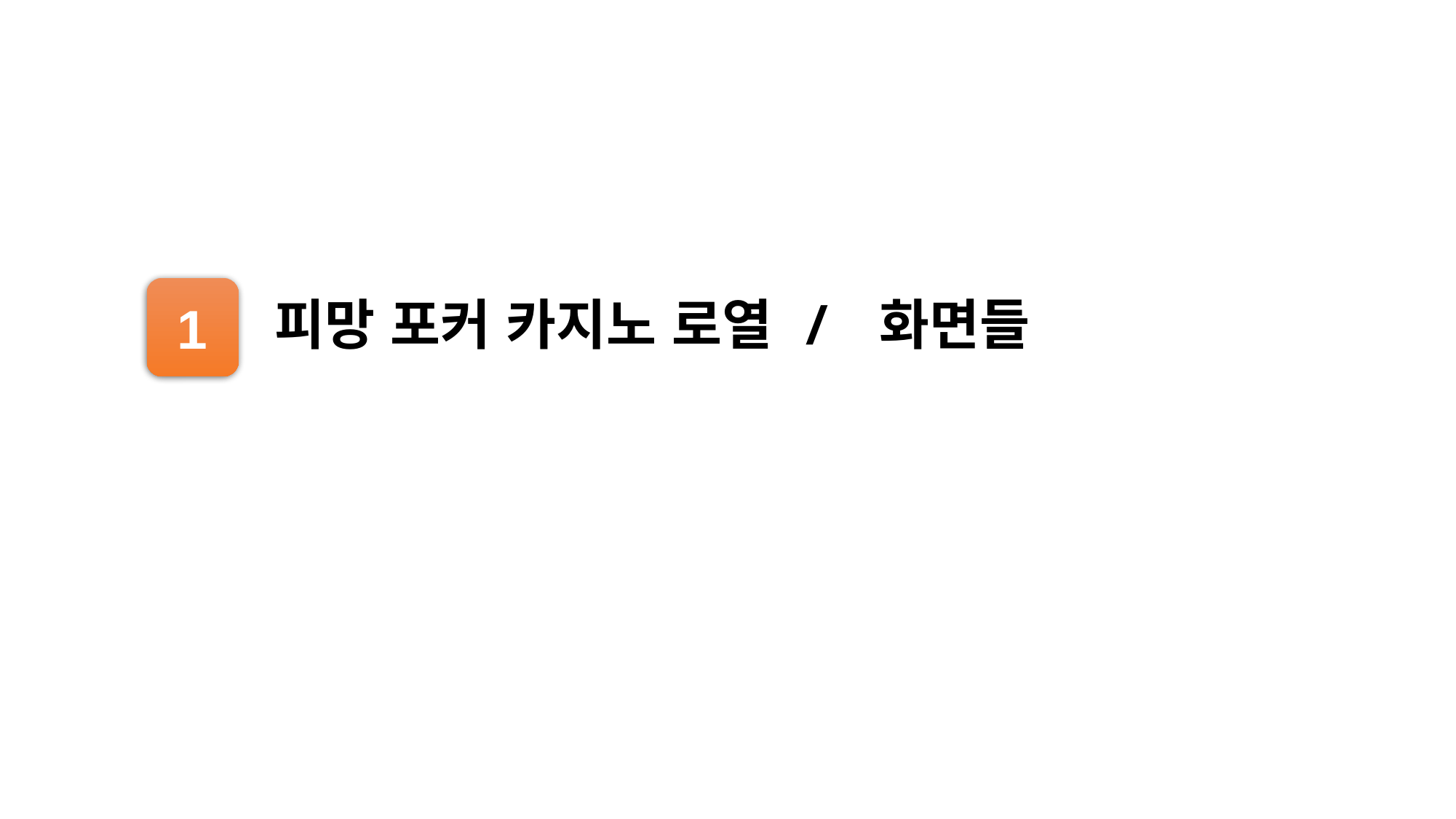

1
# 피망 포커 카지노 로열 / 화면들